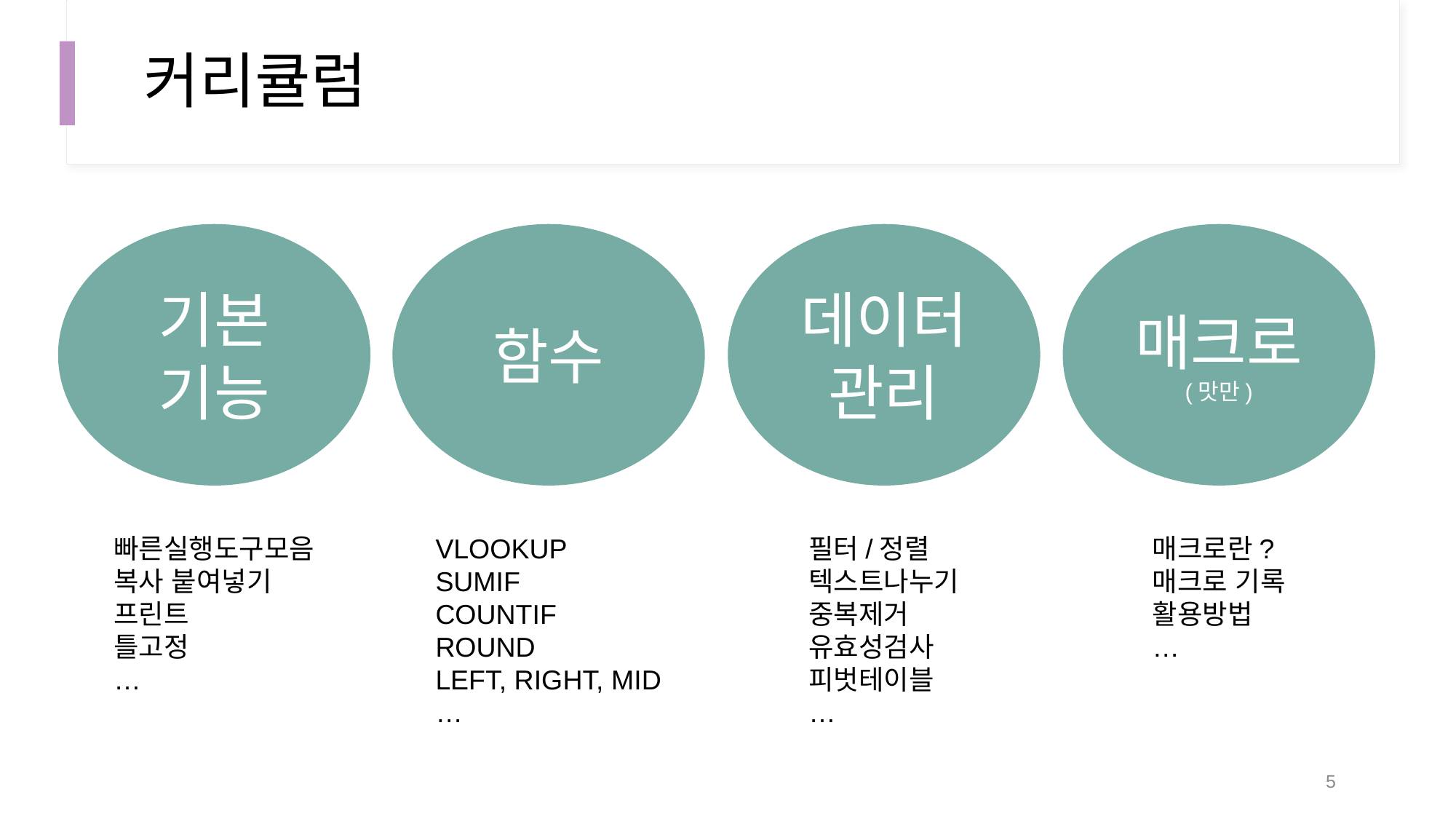

# 커리큘럼
기본
기능
함수
데이터관리
매크로
(맛만)
빠른실행도구모음
복사 붙여넣기
프린트
틀고정
…
VLOOKUP
SUMIF
COUNTIF
ROUND
LEFT, RIGHT, MID
…
필터/정렬
텍스트나누기
중복제거
유효성검사
피벗테이블
…
매크로란?
매크로 기록
활용방법
…
5